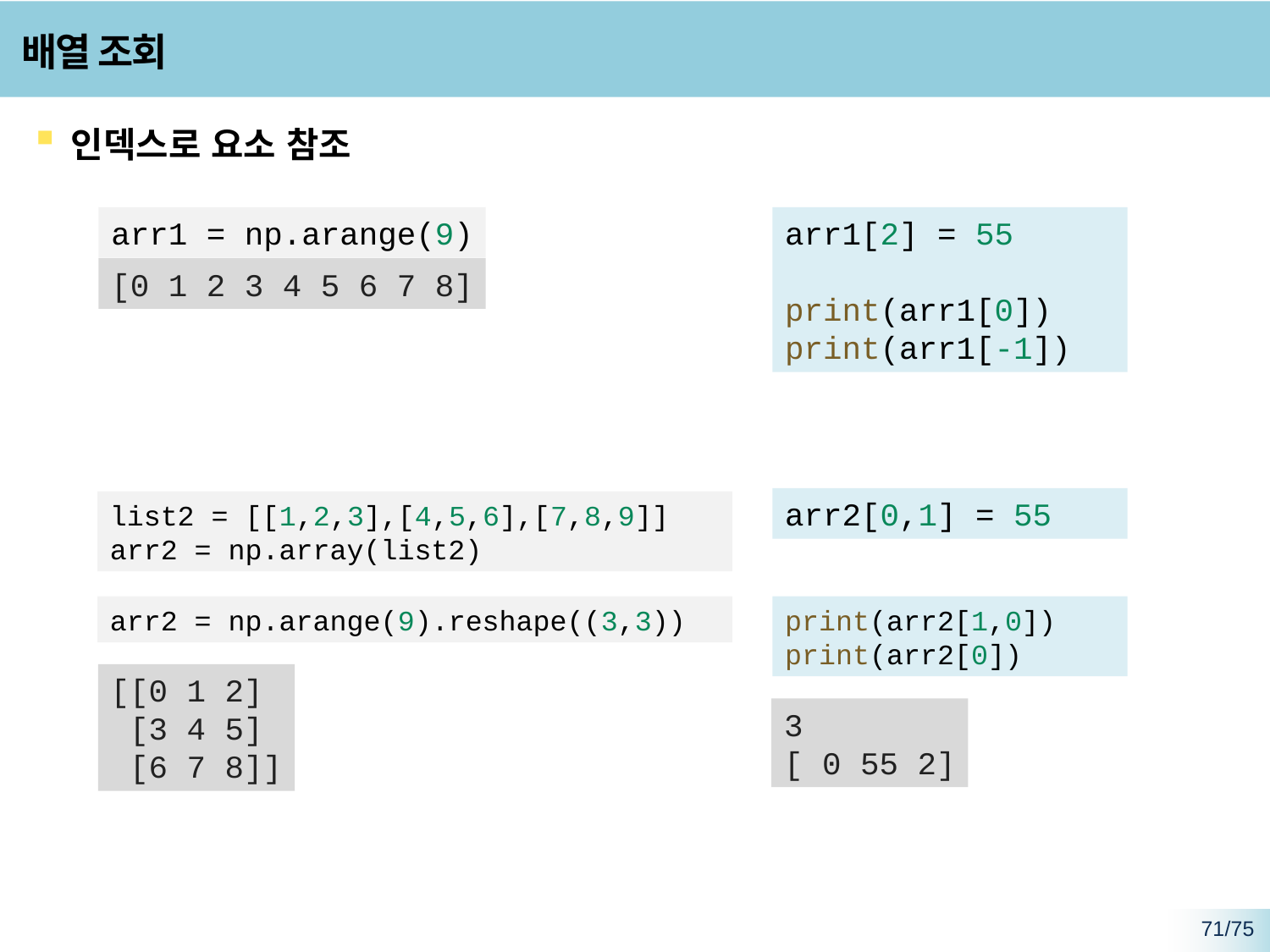

# 배열 조회
인덱스로 요소 참조

arr1 = np.arange(9)
arr1[2] = 55

print(arr1[0])
print(arr1[-1])
[0 1 2 3 4 5 6 7 8]
arr2[0,1] = 55
list2 = [[1,2,3],[4,5,6],[7,8,9]]
arr2 = np.array(list2)
arr2 = np.arange(9).reshape((3,3))
print(arr2[1,0])
print(arr2[0])
[[0 1 2]
 [3 4 5]
 [6 7 8]]
3
[ 0 55 2]